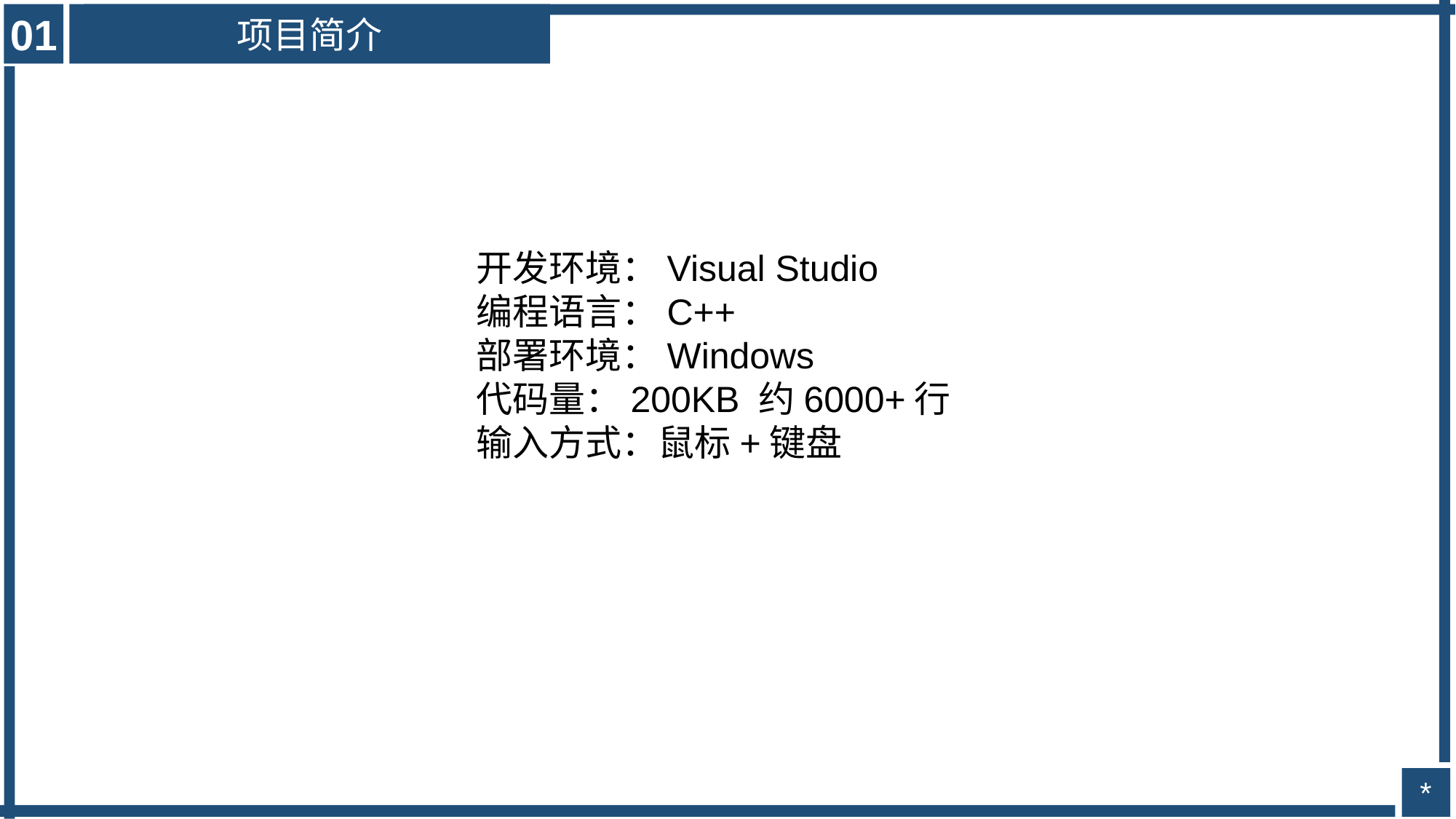

01
项目简介

开发环境：Visual Studio
编程语言：C++
部署环境：Windows
代码量：200KB 约6000+行
输入方式：鼠标+键盘

*